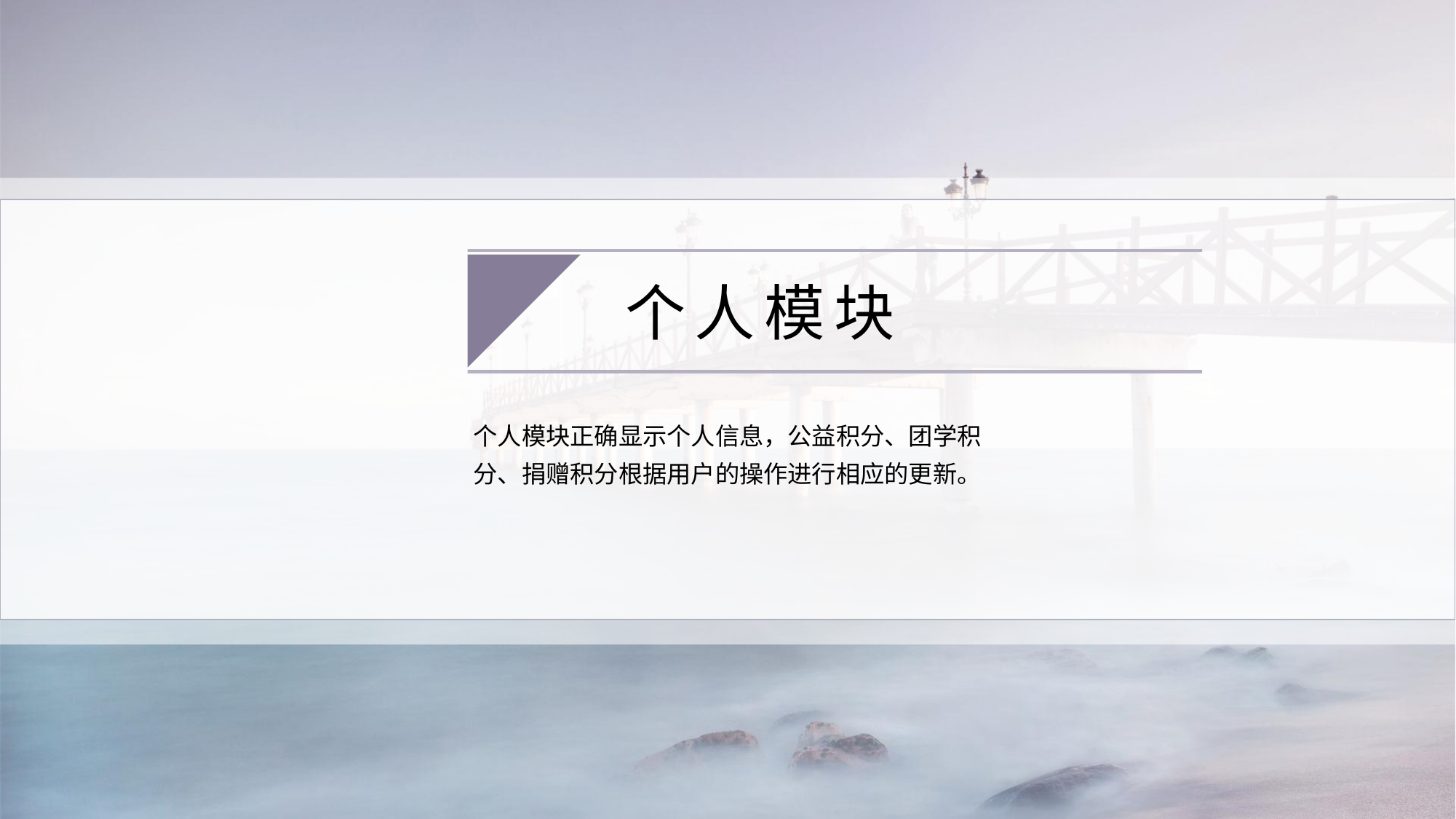

个人模块

个人模块正确显示个人信息，公益积分、团学积分、捐赠积分根据用户的操作进行相应的更新。